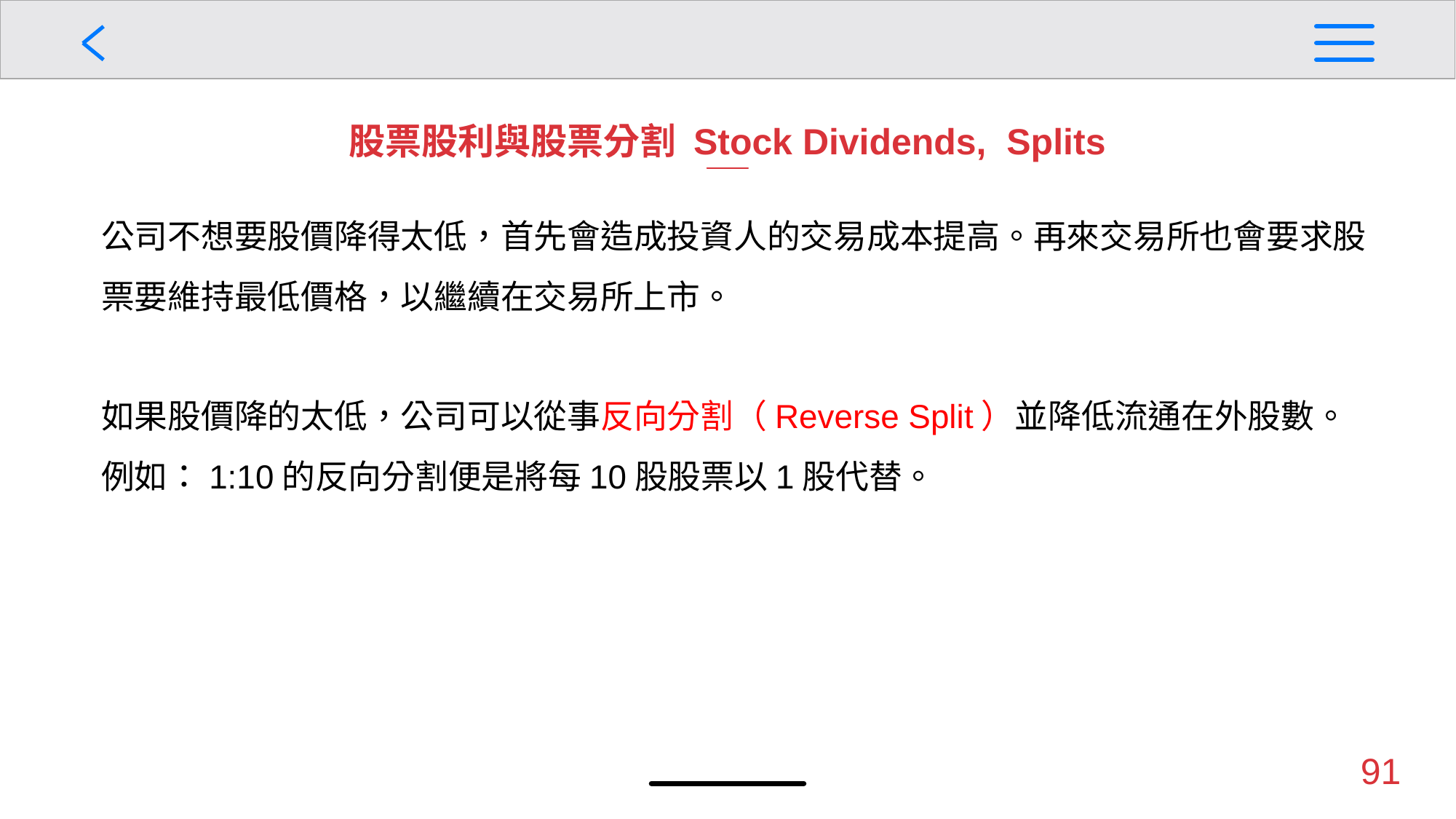

股票股利與股票分割 Stock Dividends,  Splits
公司不想要股價降得太低，首先會造成投資人的交易成本提高。再來交易所也會要求股票要維持最低價格，以繼續在交易所上市。

如果股價降的太低，公司可以從事反向分割（Reverse Split）並降低流通在外股數。例如：1:10的反向分割便是將每10股股票以1股代替。
91